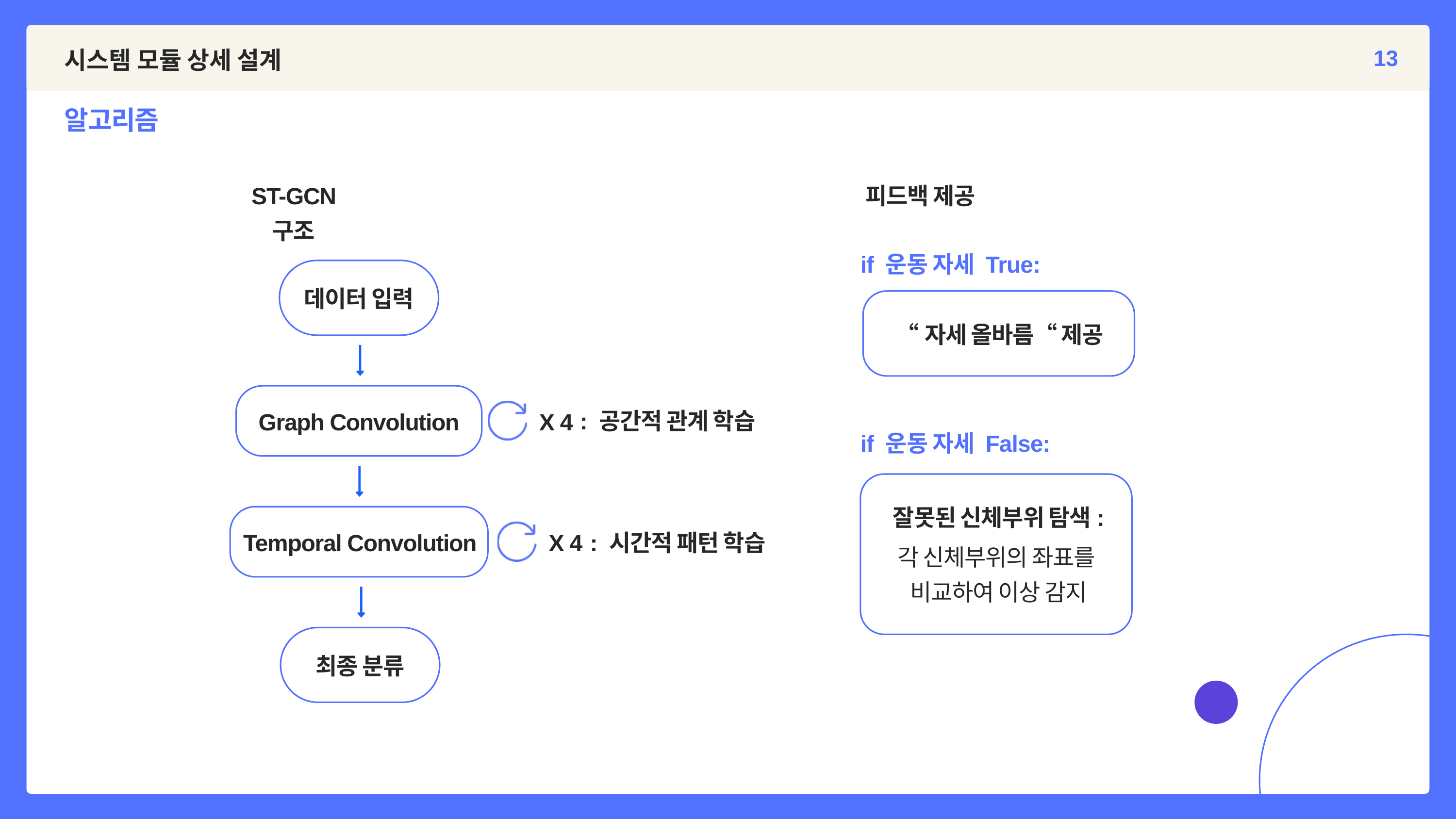

13
시스템 모듈 상세 설계

알고리즘
ST-GCN 구조
피드백 제공
if 운동 자세 True:

데이터 입력

“자세 올바름“ 제공

: 공간적 관계 학습
Graph Convolution
X 4

if 운동 자세 False:

잘못된 신체부위 탐색:

X 4
: 시간적 패턴 학습
Temporal Convolution

각 신체부위의 좌표를
비교하여 이상 감지

최종 분류